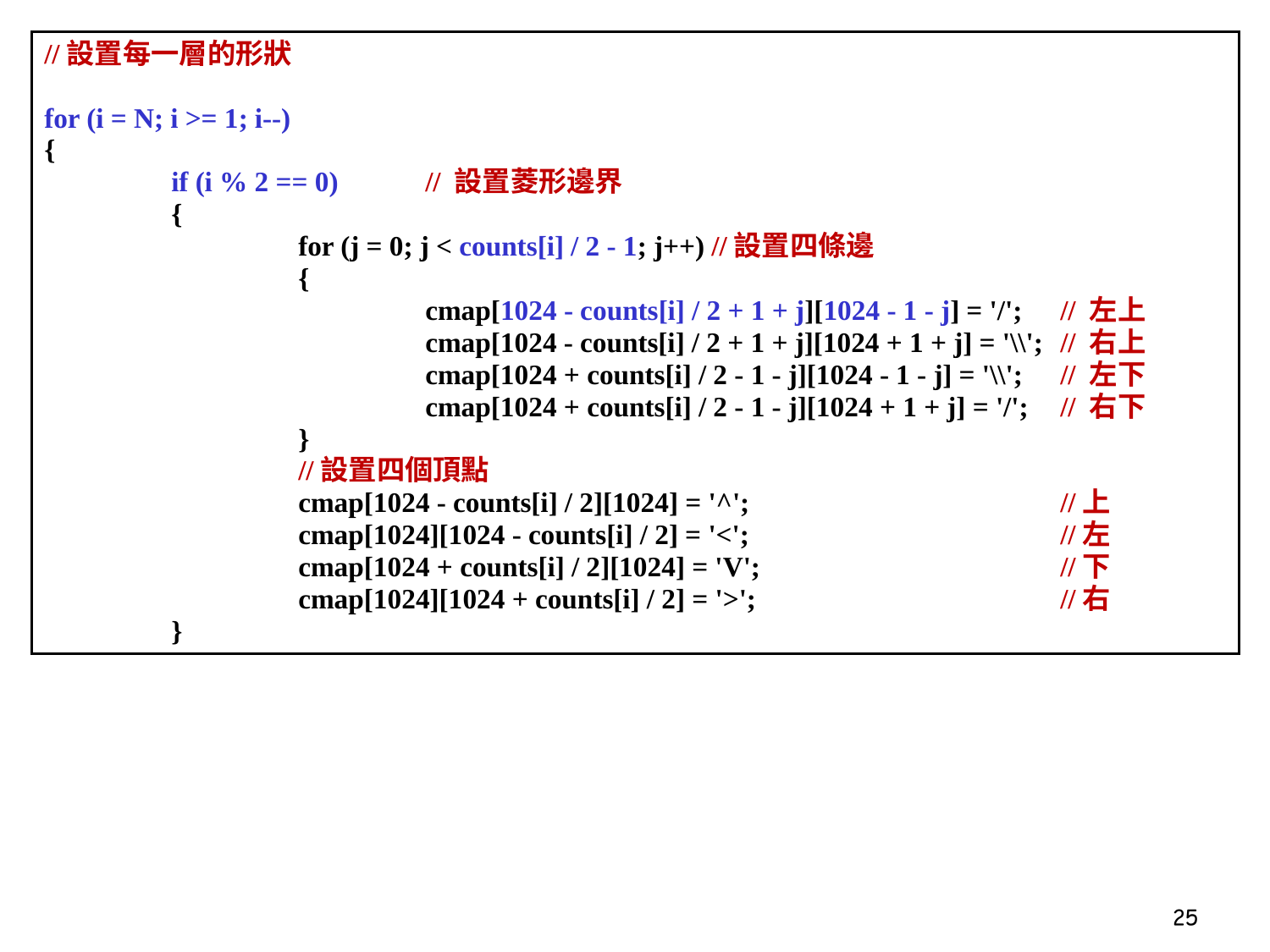

//設置每一層的形狀

for (i = N; i >= 1; i--)
{
	if (i % 2 == 0) 	// 設置菱形邊界
	{
		for (j = 0; j < counts[i] / 2 - 1; j++) //設置四條邊
		{
			cmap[1024 - counts[i] / 2 + 1 + j][1024 - 1 - j] = '/'; 	// 左上
			cmap[1024 - counts[i] / 2 + 1 + j][1024 + 1 + j] = '\\'; 	// 右上
			cmap[1024 + counts[i] / 2 - 1 - j][1024 - 1 - j] = '\\'; 	// 左下
			cmap[1024 + counts[i] / 2 - 1 - j][1024 + 1 + j] = '/';  	// 右下
		}
		//設置四個頂點
		cmap[1024 - counts[i] / 2][1024] = '^';			//上
		cmap[1024][1024 - counts[i] / 2] = '<';			//左
		cmap[1024 + counts[i] / 2][1024] = 'V';			//下
		cmap[1024][1024 + counts[i] / 2] = '>';			//右
	}